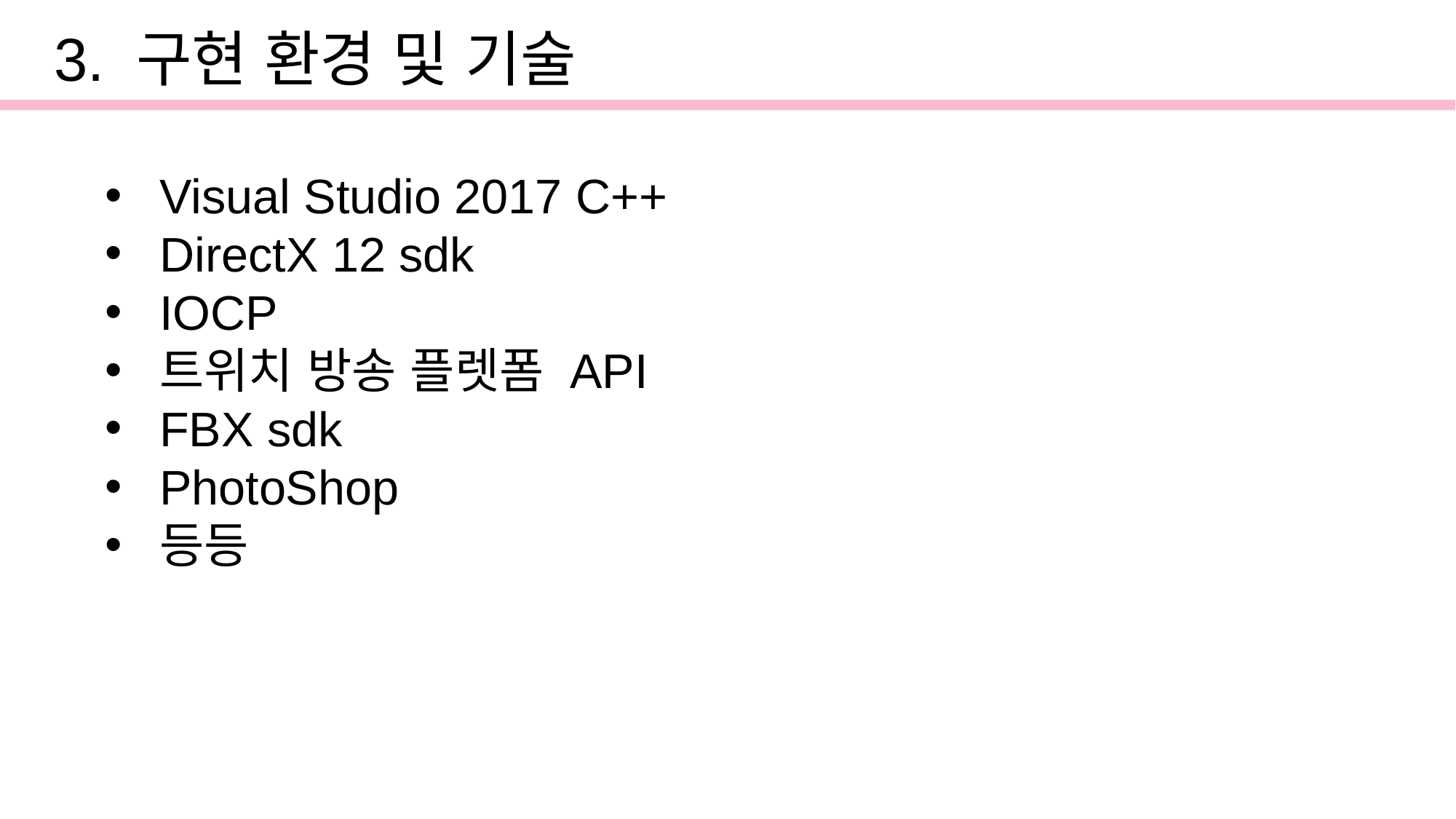

3. 구현 환경 및 기술

Visual Studio 2017 C++
DirectX 12 sdk
IOCP
트위치 방송 플렛폼 API
FBX sdk
PhotoShop
등등